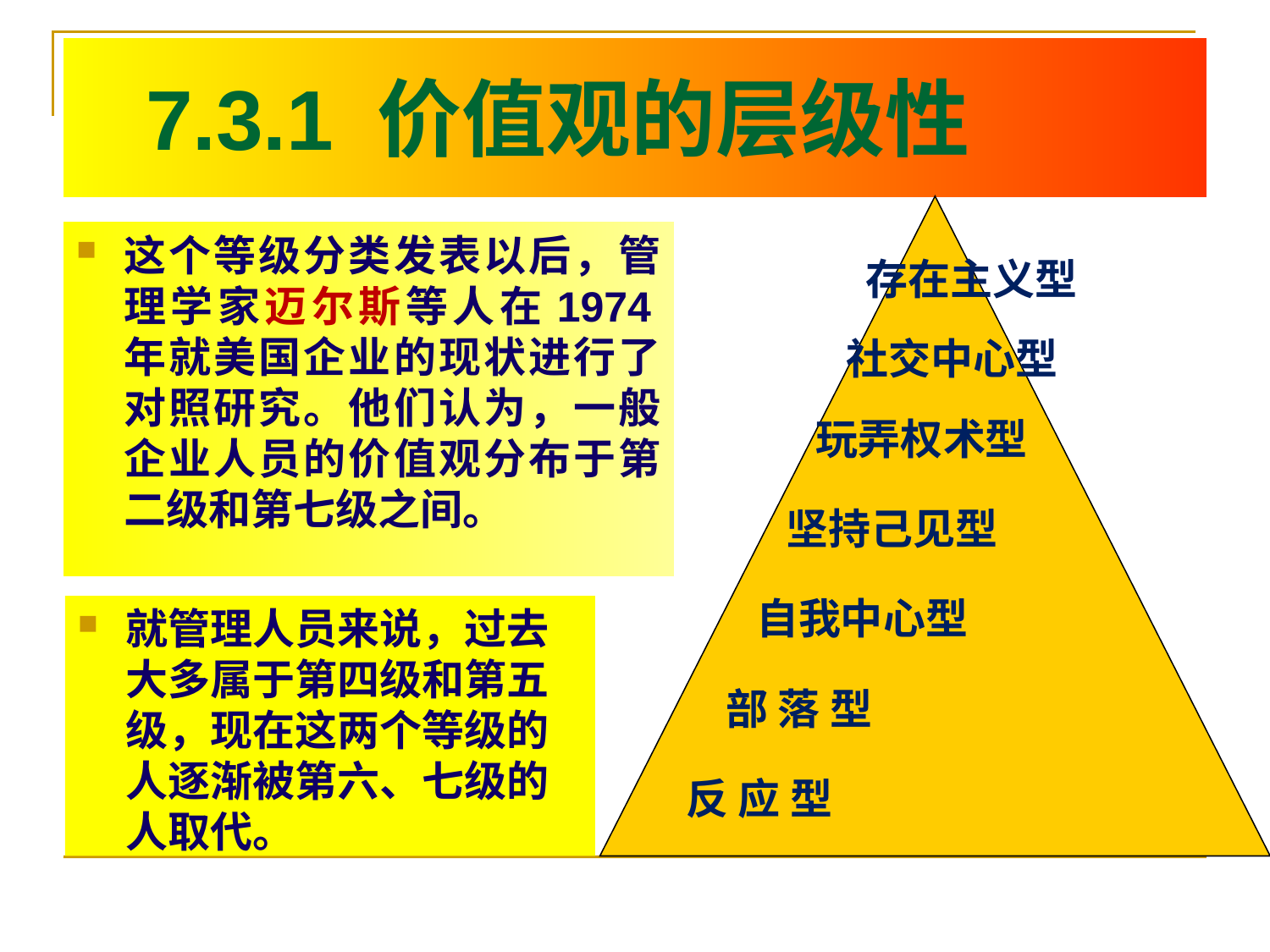

# 7.3.1 价值观的层级性

这个等级分类发表以后，管理学家迈尔斯等人在1974年就美国企业的现状进行了对照研究。他们认为，一般企业人员的价值观分布于第二级和第七级之间。
存在主义型
社交中心型
玩弄权术型
坚持己见型
自我中心型
就管理人员来说，过去大多属于第四级和第五级，现在这两个等级的人逐渐被第六、七级的人取代。

部 落 型
反 应 型
21